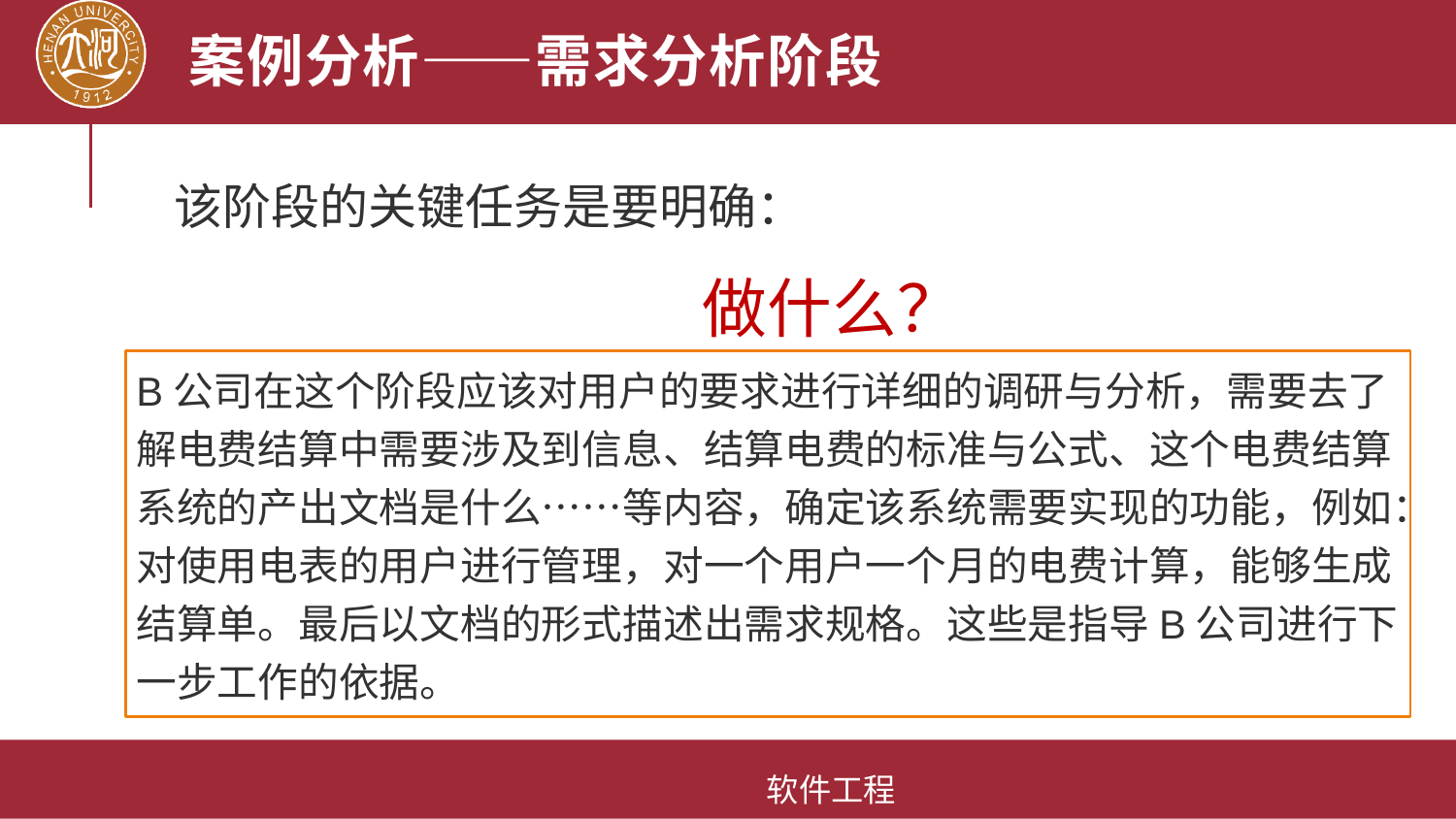

# 案例分析——需求分析阶段
该阶段的关键任务是要明确：
				    做什么？
通过与客户不断的讨论、协商，对目标系统提出完整、准确、清晰、具体的要求。
用正式的文档准确地记录对目标系统的需求，形成软件需求规格说明书(SRS)。
B公司在这个阶段应该对用户的要求进行详细的调研与分析，需要去了解电费结算中需要涉及到信息、结算电费的标准与公式、这个电费结算系统的产出文档是什么……等内容，确定该系统需要实现的功能，例如：对使用电表的用户进行管理，对一个用户一个月的电费计算，能够生成结算单。最后以文档的形式描述出需求规格。这些是指导B公司进行下一步工作的依据。

软件工程
70